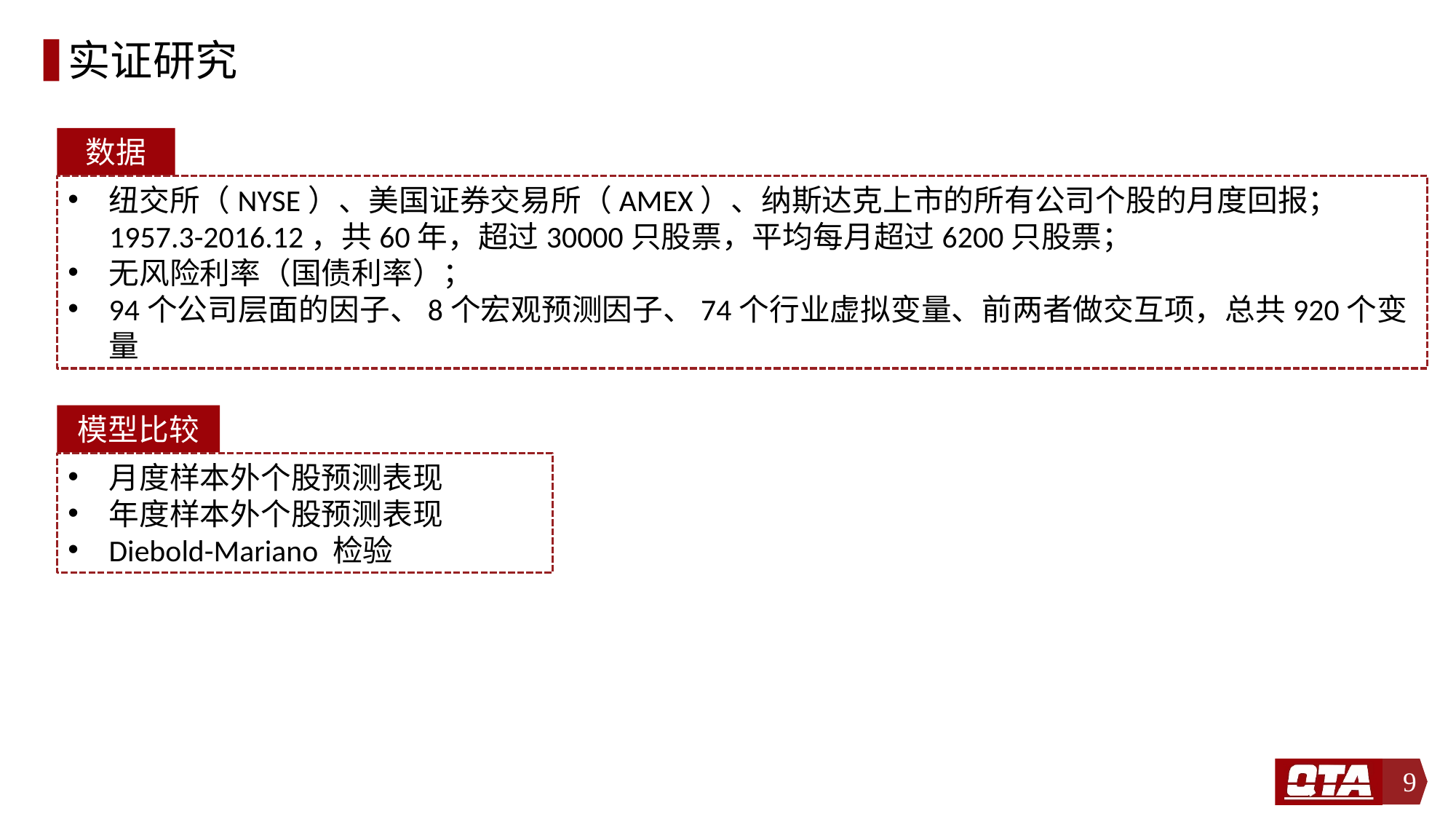

# 实证研究
数据
纽交所（NYSE）、美国证券交易所（AMEX）、纳斯达克上市的所有公司个股的月度回报；
      1957.3-2016.12，共60年，超过30000只股票，平均每月超过6200只股票；
无风险利率（国债利率）；
94个公司层面的因子、8个宏观预测因子、74个行业虚拟变量、前两者做交互项，总共920个变量
模型比较
月度样本外个股预测表现
年度样本外个股预测表现
Diebold-Mariano 检验
9